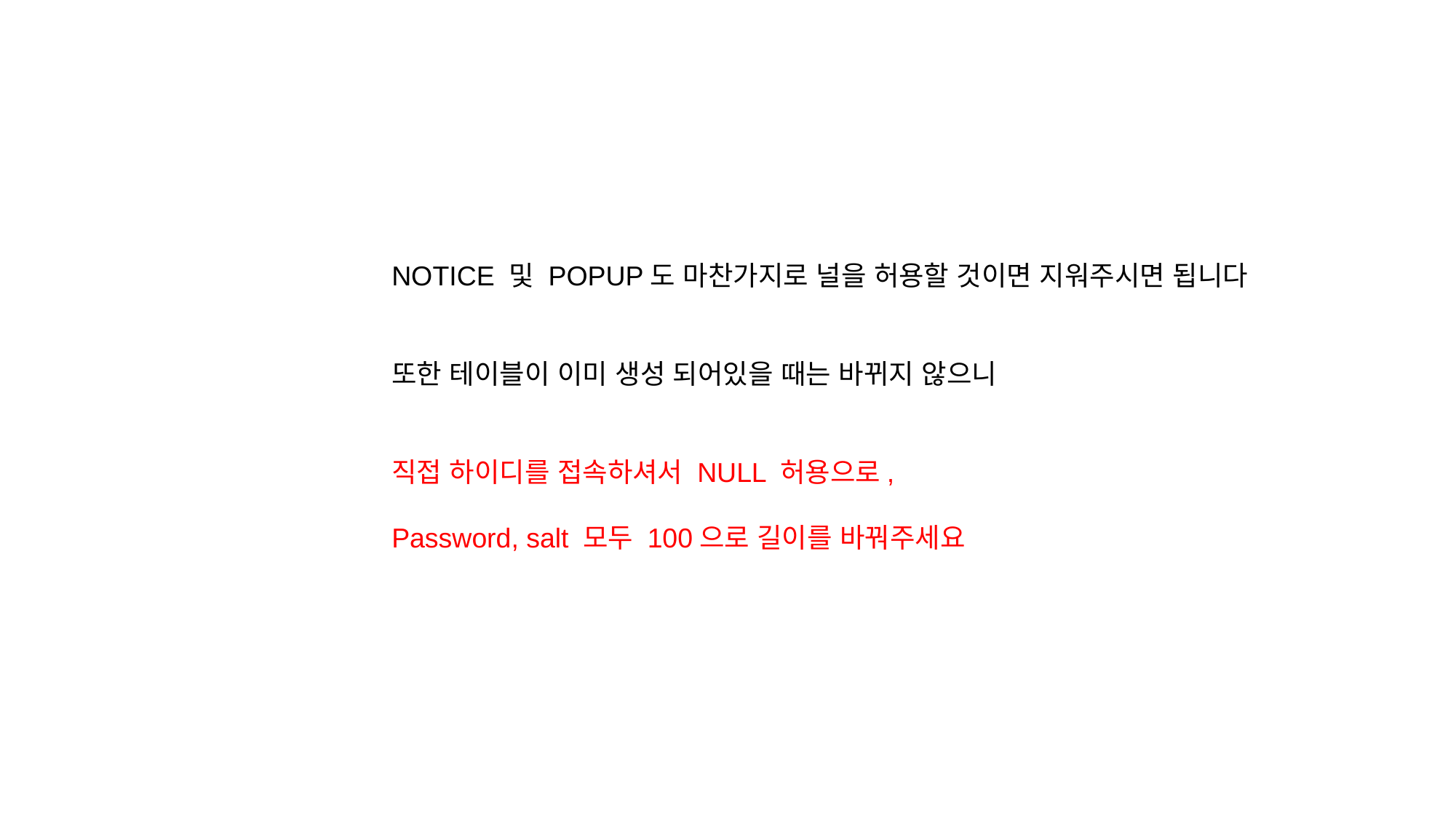

NOTICE 및 POPUP도 마찬가지로 널을 허용할 것이면 지워주시면 됩니다

또한 테이블이 이미 생성 되어있을 때는 바뀌지 않으니

직접 하이디를 접속하셔서 NULL 허용으로,

Password, salt 모두 100으로 길이를 바꿔주세요